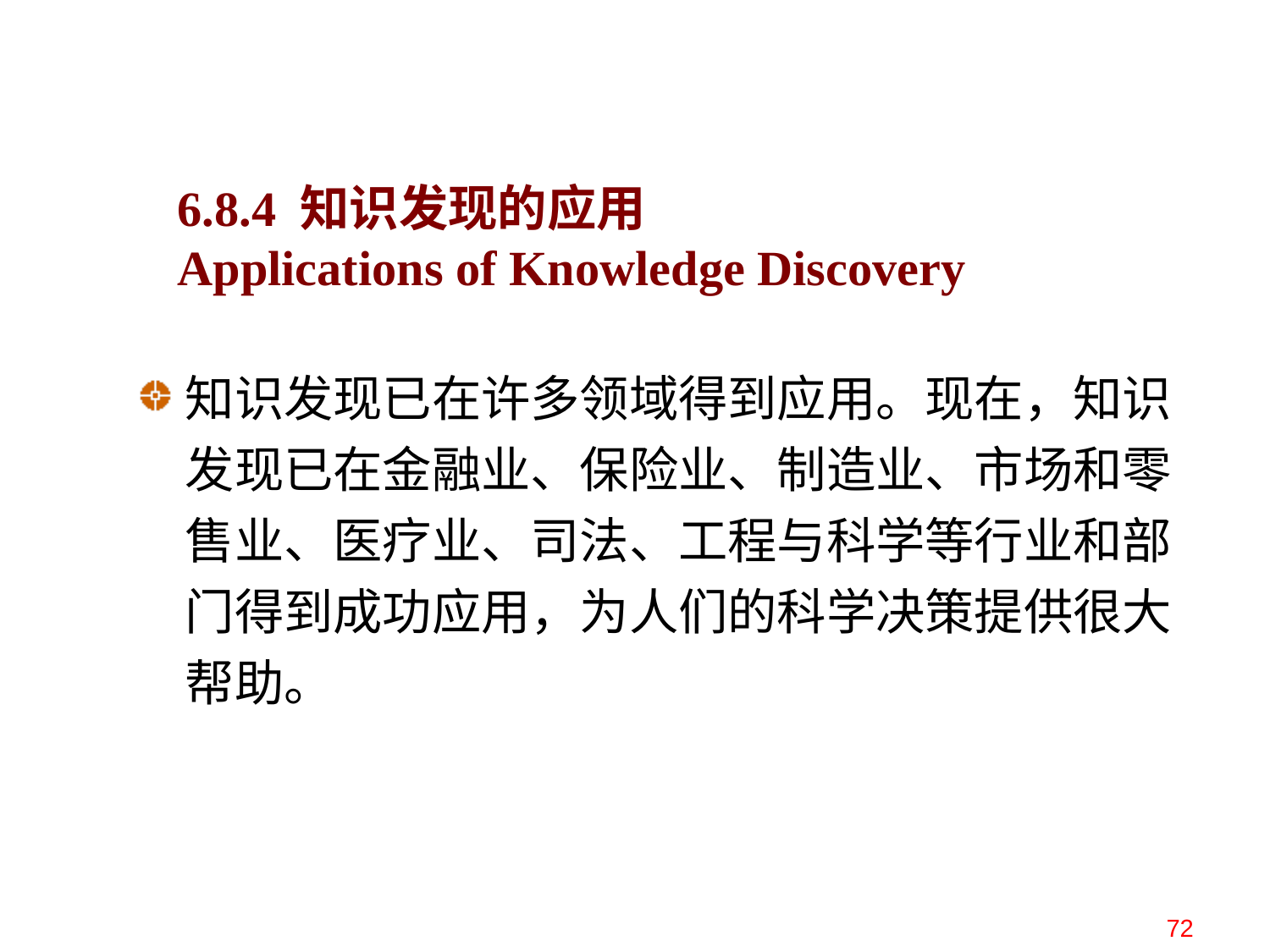

# 6.8.4 知识发现的应用 Applications of Knowledge Discovery
知识发现已在许多领域得到应用。现在，知识发现已在金融业、保险业、制造业、市场和零售业、医疗业、司法、工程与科学等行业和部门得到成功应用，为人们的科学决策提供很大帮助。

72